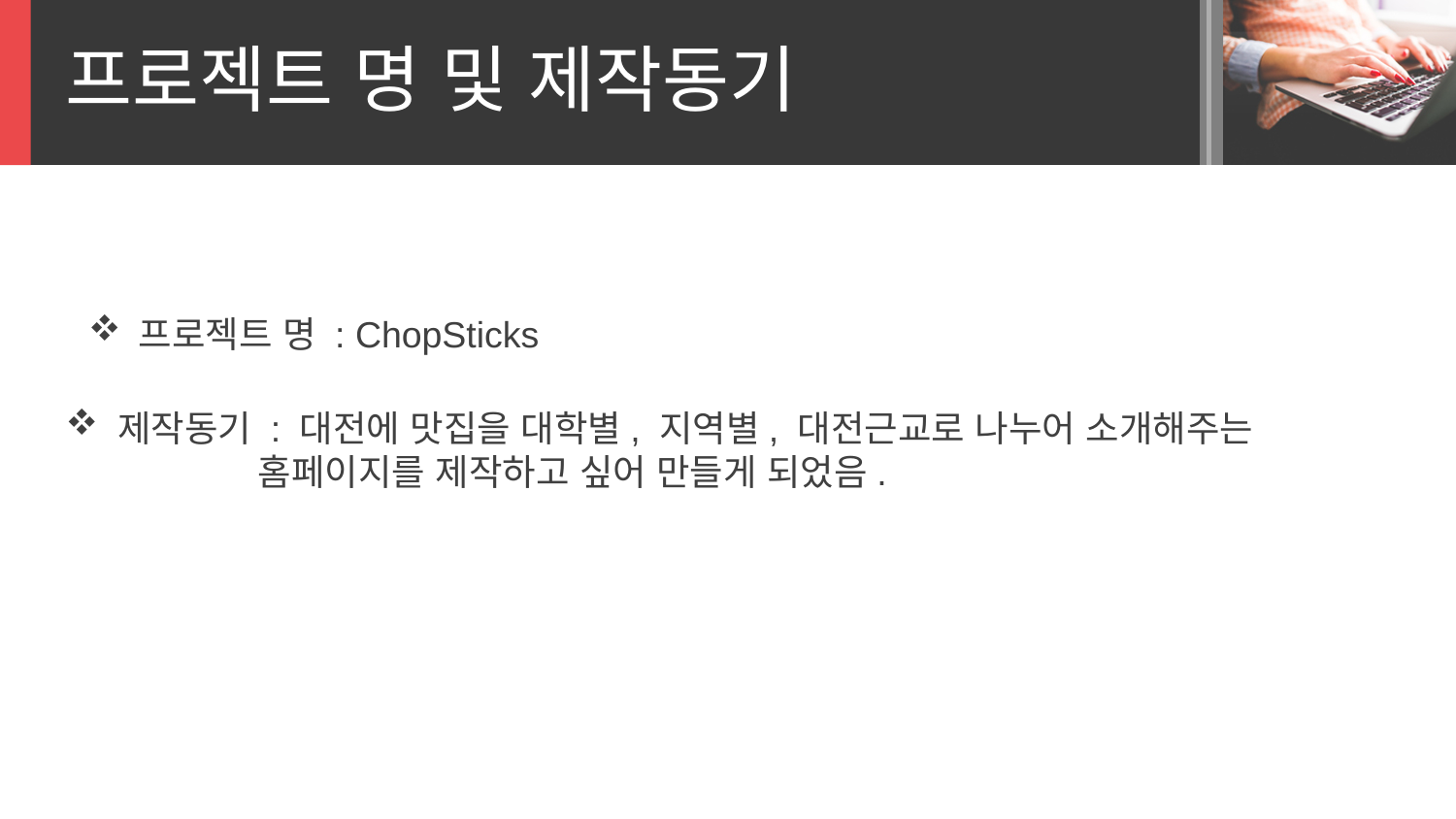

프로젝트 명 및 제작동기
 프로젝트 명 : ChopSticks
 제작동기 : 대전에 맛집을 대학별, 지역별, 대전근교로 나누어 소개해주는
                  홈페이지를 제작하고 싶어 만들게 되었음.